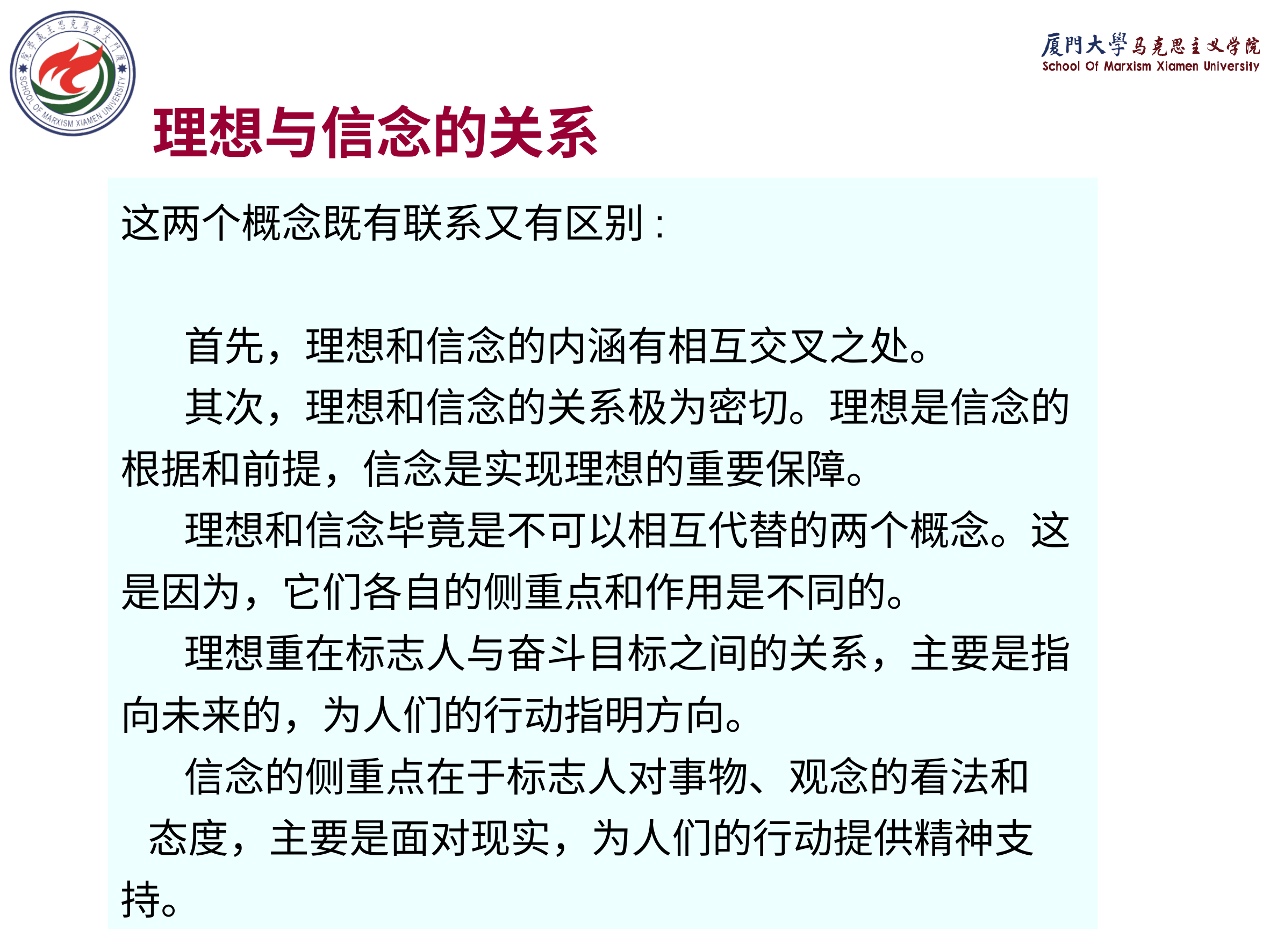

理想与信念的关系
这两个概念既有联系又有区别:

      首先，理想和信念的内涵有相互交叉之处。
      其次，理想和信念的关系极为密切。理想是信念的根据和前提，信念是实现理想的重要保障。
      理想和信念毕竟是不可以相互代替的两个概念。这是因为，它们各自的侧重点和作用是不同的。
      理想重在标志人与奋斗目标之间的关系，主要是指向未来的，为人们的行动指明方向。
      信念的侧重点在于标志人对事物、观念的看法和
  态度，主要是面对现实，为人们的行动提供精神支持。